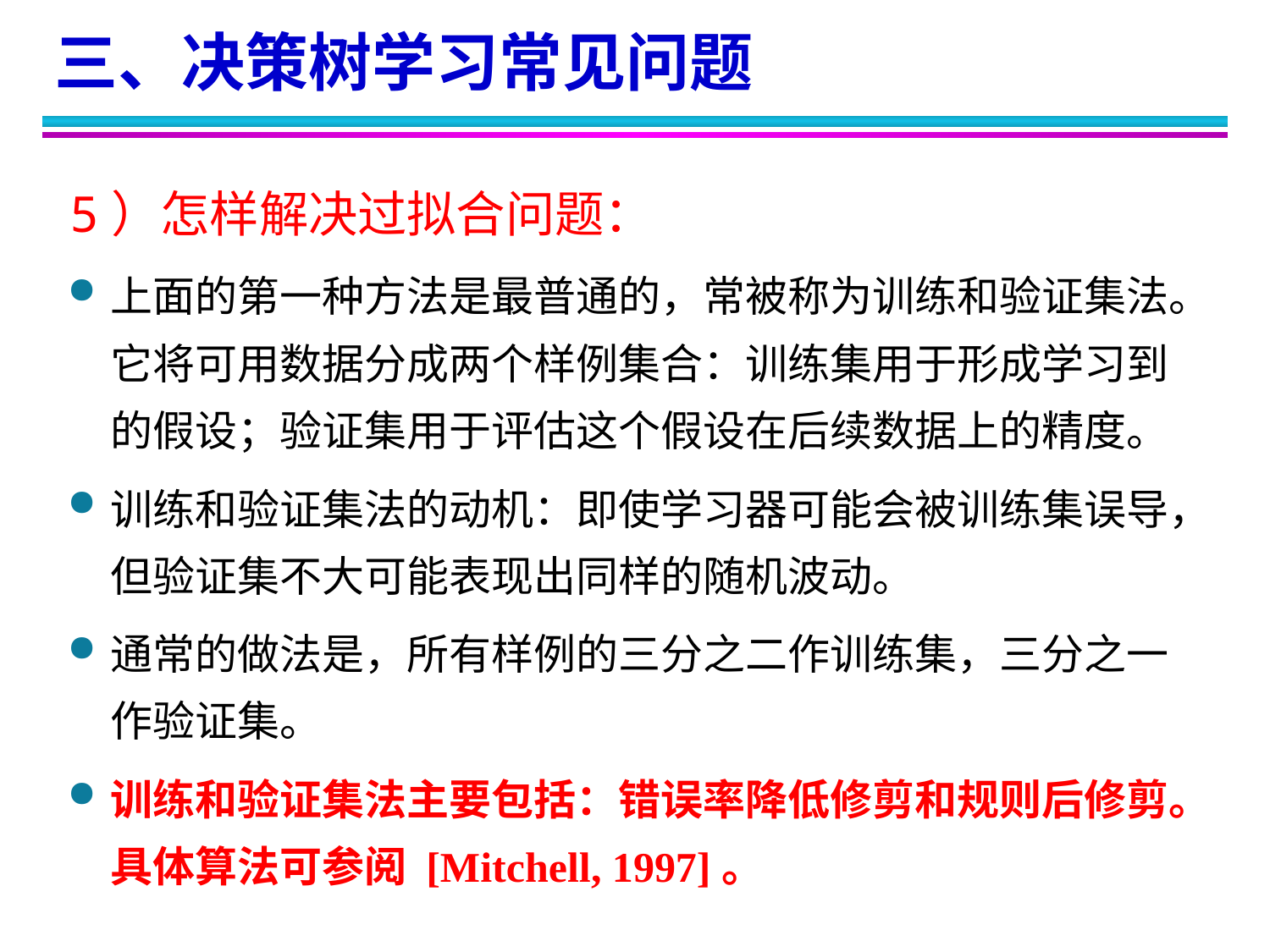

三、决策树学习常见问题
5）怎样解决过拟合问题：
上面的第一种方法是最普通的，常被称为训练和验证集法。它将可用数据分成两个样例集合：训练集用于形成学习到的假设；验证集用于评估这个假设在后续数据上的精度。
训练和验证集法的动机：即使学习器可能会被训练集误导，但验证集不大可能表现出同样的随机波动。
通常的做法是，所有样例的三分之二作训练集，三分之一作验证集。
训练和验证集法主要包括：错误率降低修剪和规则后修剪。具体算法可参阅 [Mitchell, 1997]。